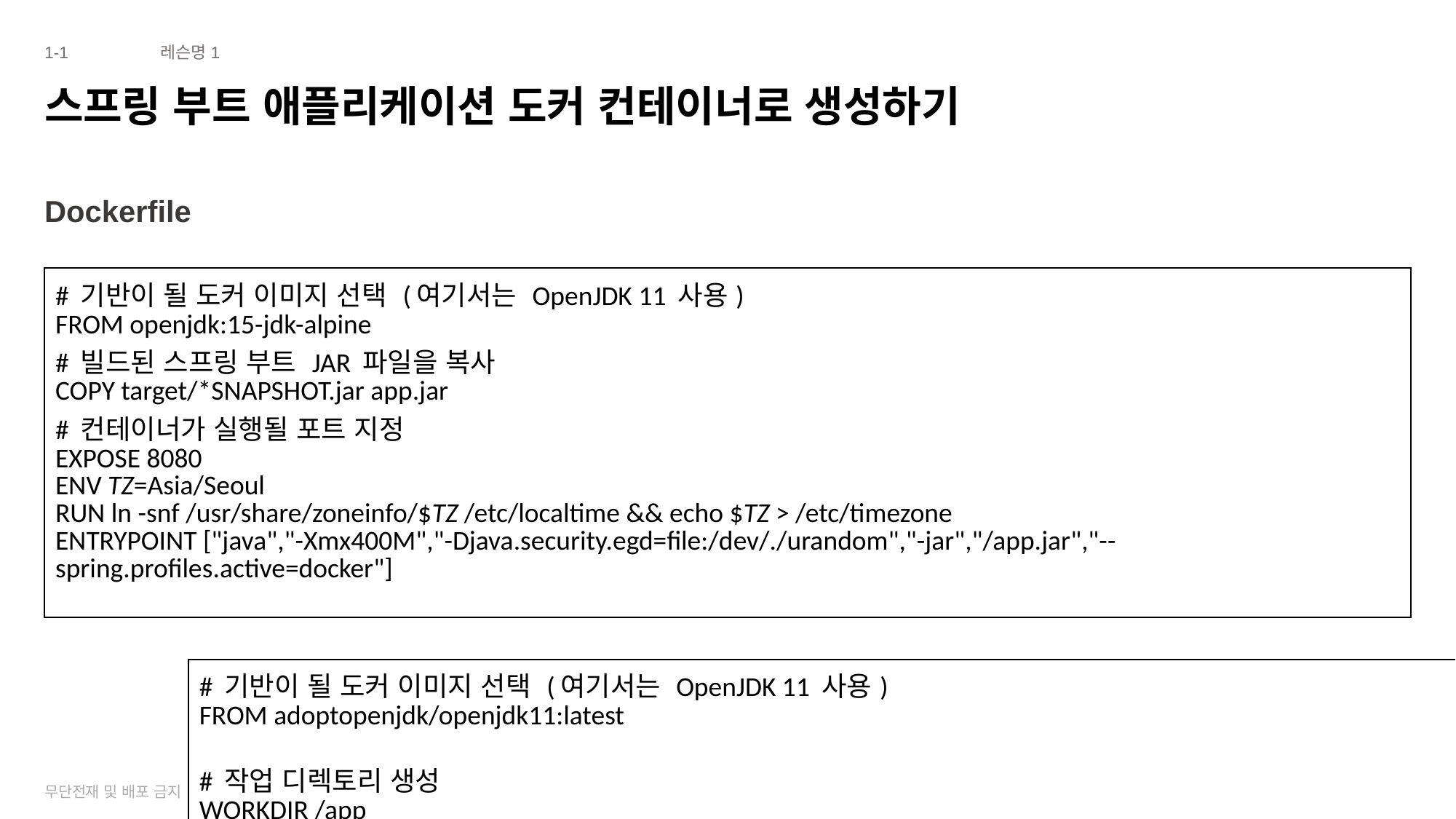

1-1
레슨명1
# 스프링 부트 애플리케이션 도커 컨테이너로 생성하기
Dockerfile

| # 기반이 될 도커 이미지 선택 (여기서는 OpenJDK 11 사용) FROM openjdk:15-jdk-alpine # 빌드된 스프링 부트 JAR 파일을 복사 COPY target/\*SNAPSHOT.jar app.jar # 컨테이너가 실행될 포트 지정 EXPOSE 8080 ENV TZ=Asia/Seoul RUN ln -snf /usr/share/zoneinfo/$TZ /etc/localtime && echo $TZ > /etc/timezone ENTRYPOINT ["java","-Xmx400M","-Djava.security.egd=file:/dev/./urandom","-jar","/app.jar","--spring.profiles.active=docker"] |
| --- |
| # 기반이 될 도커 이미지 선택 (여기서는 OpenJDK 11 사용) FROM adoptopenjdk/openjdk11:latest # 작업 디렉토리 생성 WORKDIR /app # 빌드된 스프링 부트 JAR 파일을 복사 COPY target/my-spring-boot-app.jar /app/app.jar # 컨테이너가 실행될 포트 지정 EXPOSE 8080 # 스프링 부트 애플리케이션 실행 CMD ["java", "-jar", "app.jar"] |
| --- |